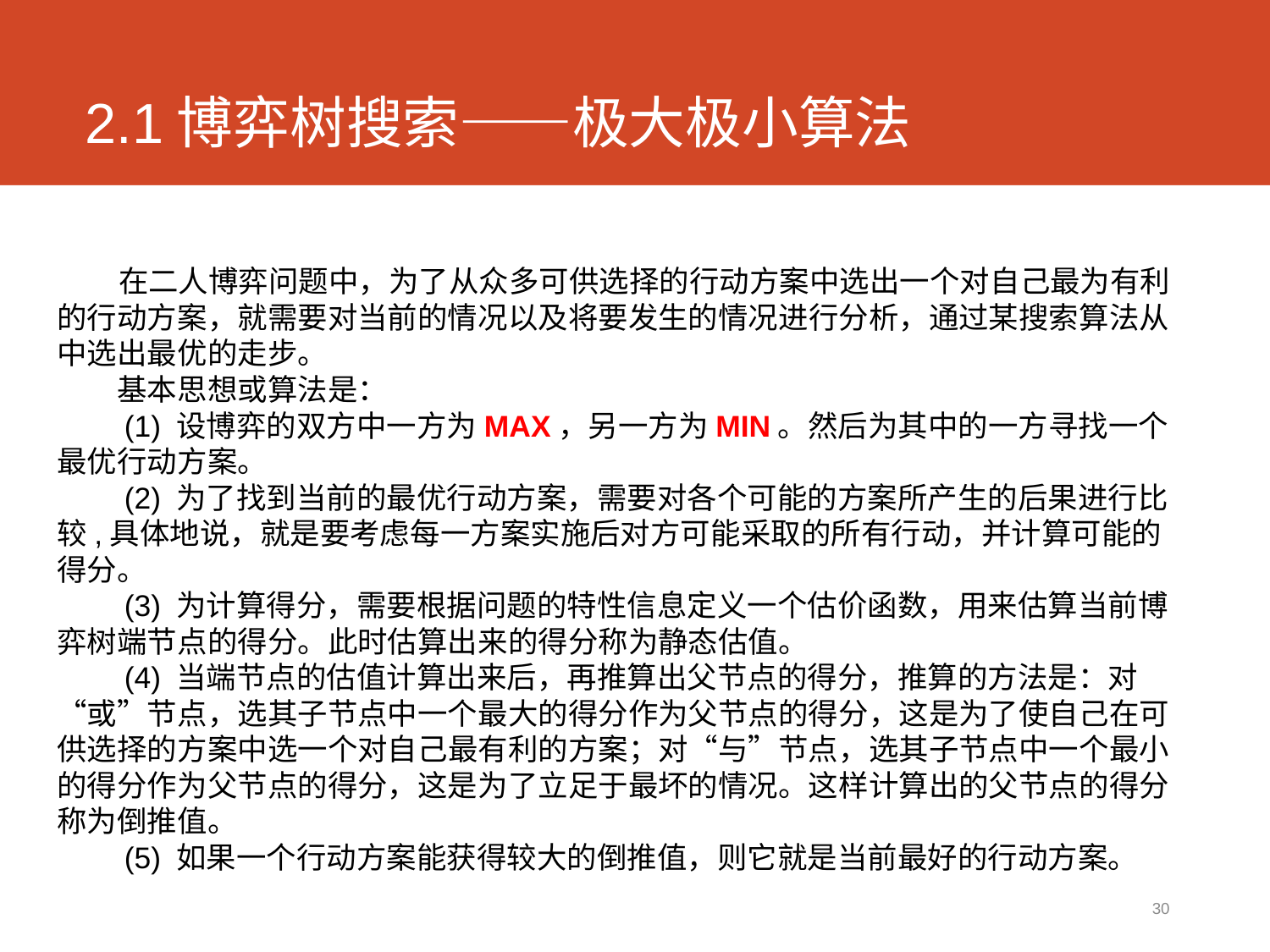

# 2.1博弈树搜索——极大极小算法
        在二人博弈问题中，为了从众多可供选择的行动方案中选出一个对自己最为有利的行动方案，就需要对当前的情况以及将要发生的情况进行分析，通过某搜索算法从中选出最优的走步。
　　基本思想或算法是：
　　(1) 设博弈的双方中一方为MAX，另一方为MIN。然后为其中的一方寻找一个最优行动方案。
　　(2) 为了找到当前的最优行动方案，需要对各个可能的方案所产生的后果进行比较,具体地说，就是要考虑每一方案实施后对方可能采取的所有行动，并计算可能的得分。
　　(3) 为计算得分，需要根据问题的特性信息定义一个估价函数，用来估算当前博弈树端节点的得分。此时估算出来的得分称为静态估值。
　　(4) 当端节点的估值计算出来后，再推算出父节点的得分，推算的方法是：对“或”节点，选其子节点中一个最大的得分作为父节点的得分，这是为了使自己在可供选择的方案中选一个对自己最有利的方案；对“与”节点，选其子节点中一个最小的得分作为父节点的得分，这是为了立足于最坏的情况。这样计算出的父节点的得分称为倒推值。
　　(5) 如果一个行动方案能获得较大的倒推值，则它就是当前最好的行动方案。
30